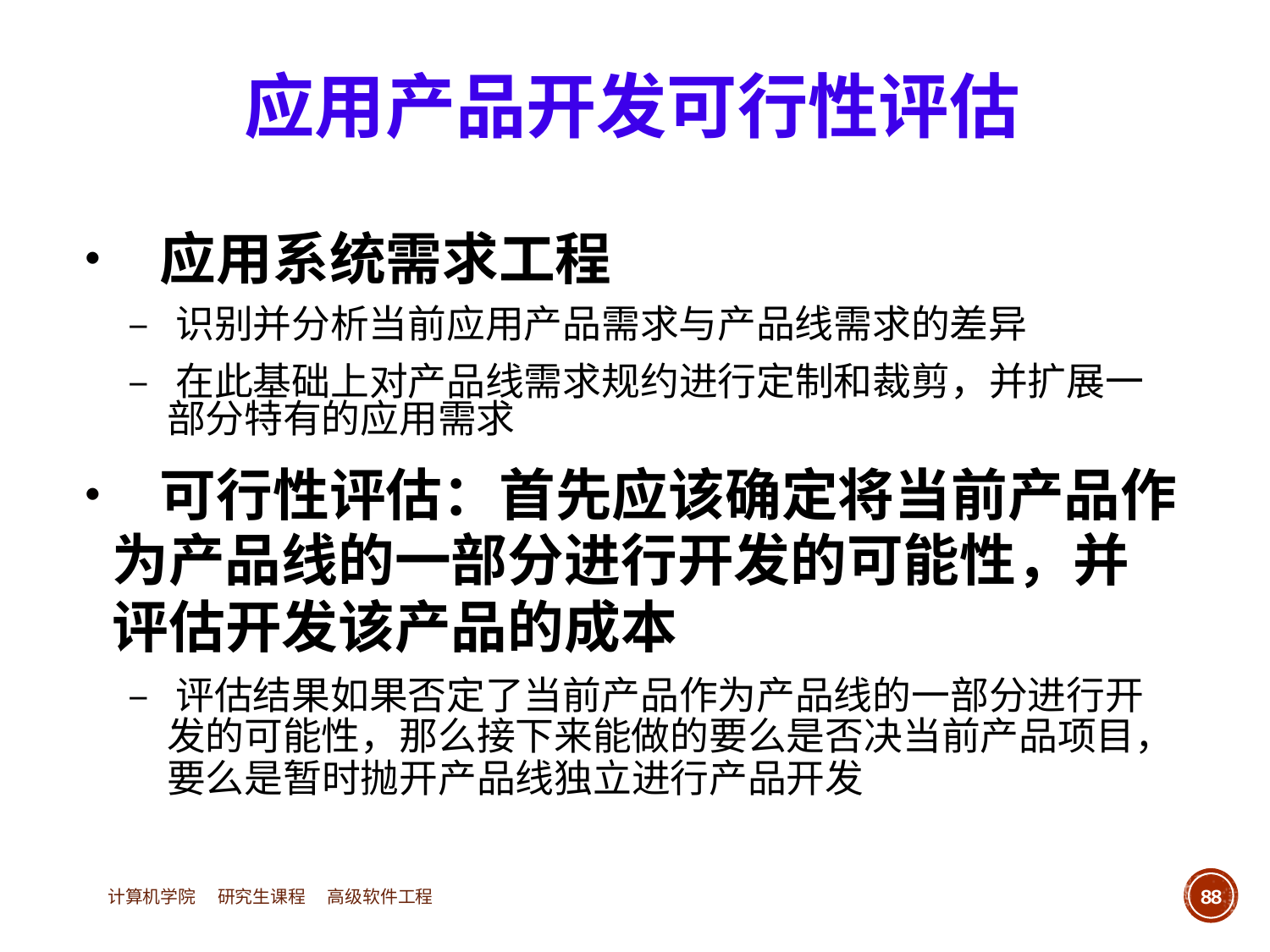

应用产品开发可行性评估

•  应用系统需求工程
		–  识别并分析当前应用产品需求与产品线需求的差异
		–  在此基础上对产品线需求规约进行定制和裁剪，并扩展一
			部分特有的应用需求
•  可行性评估：首先应该确定将当前产品作
	为产品线的一部分进行开发的可能性，并
	评估开发该产品的成本
		–  评估结果如果否定了当前产品作为产品线的一部分进行开
			发的可能性，那么接下来能做的要么是否决当前产品项目，
			要么是暂时抛开产品线独立进行产品开发
计算机学院    研究生课程    高级软件工程
88